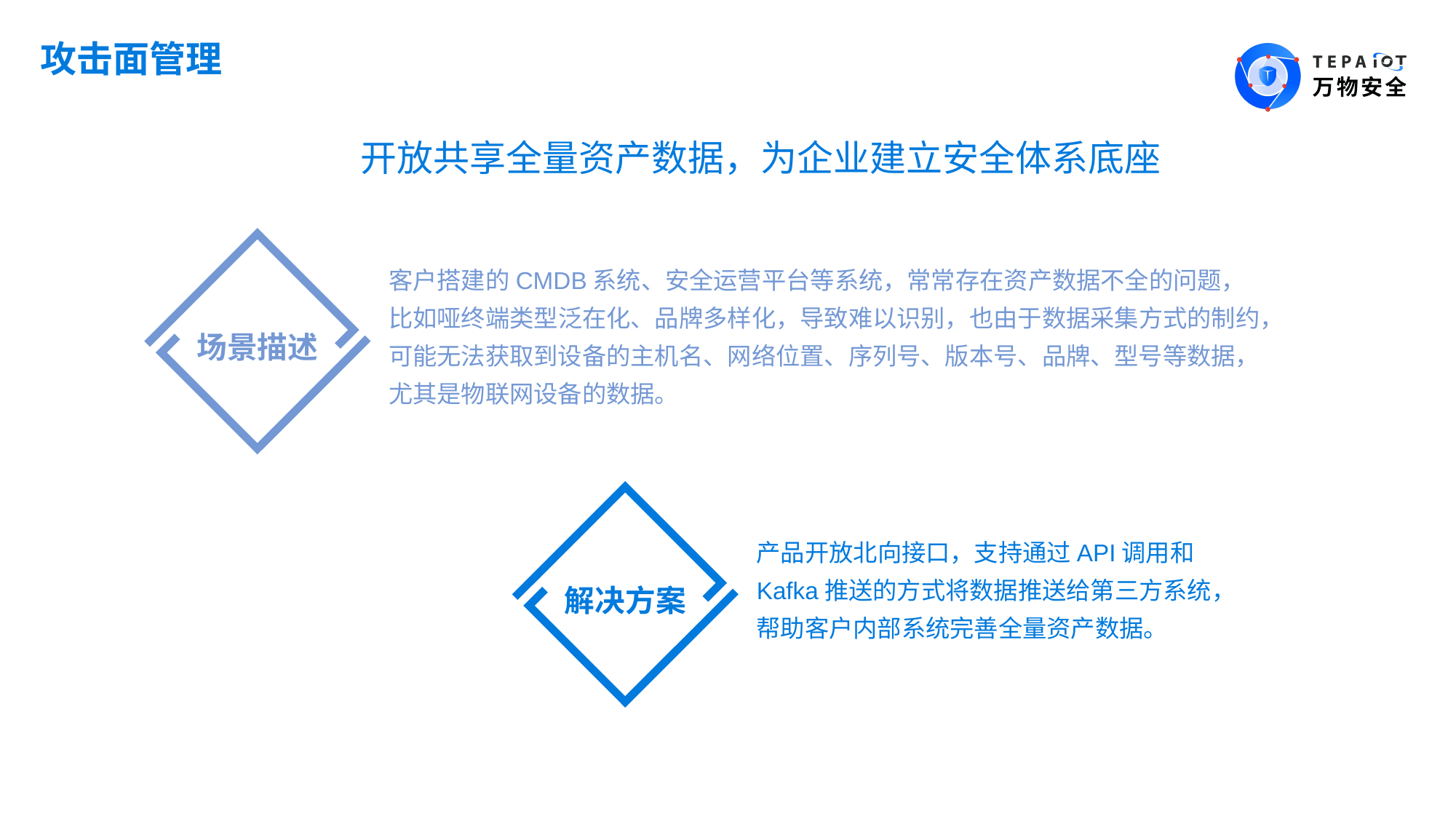

攻击面管理
开放共享全量资产数据，为企业建立安全体系底座
场景描述
客户搭建的CMDB系统、安全运营平台等系统，常常存在资产数据不全的问题，比如哑终端类型泛在化、品牌多样化，导致难以识别，也由于数据采集方式的制约，可能无法获取到设备的主机名、网络位置、序列号、版本号、品牌、型号等数据，尤其是物联网设备的数据。
解决方案
产品开放北向接口，支持通过API调用和Kafka推送的方式将数据推送给第三方系统，帮助客户内部系统完善全量资产数据。